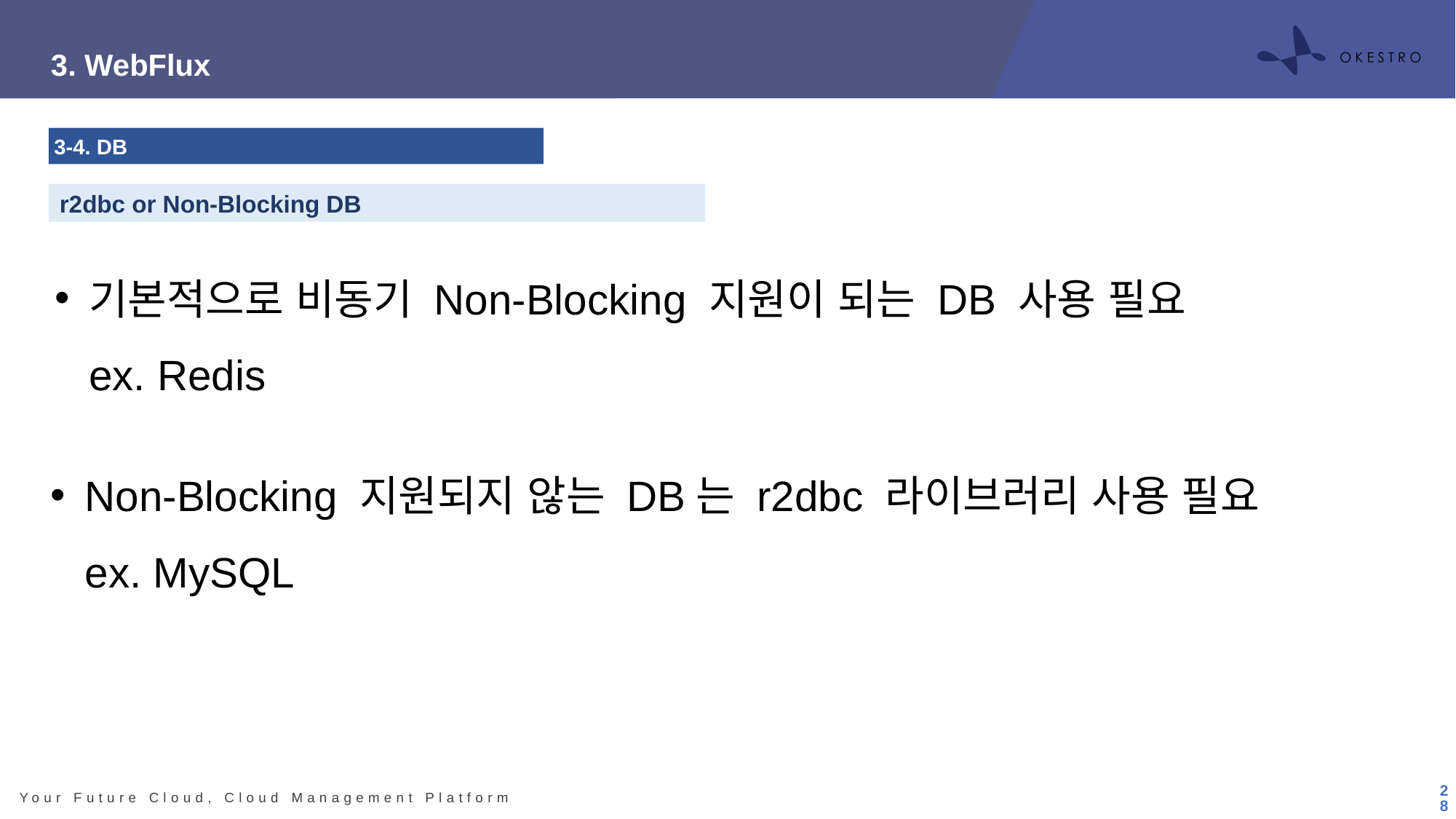

3. WebFlux
3-4. DB
r2dbc or Non-Blocking DB

기본적으로 비동기 Non-Blocking 지원이 되는 DB 사용 필요
ex. Redis
Non-Blocking 지원되지 않는 DB는 r2dbc 라이브러리 사용 필요
ex. MySQL

28